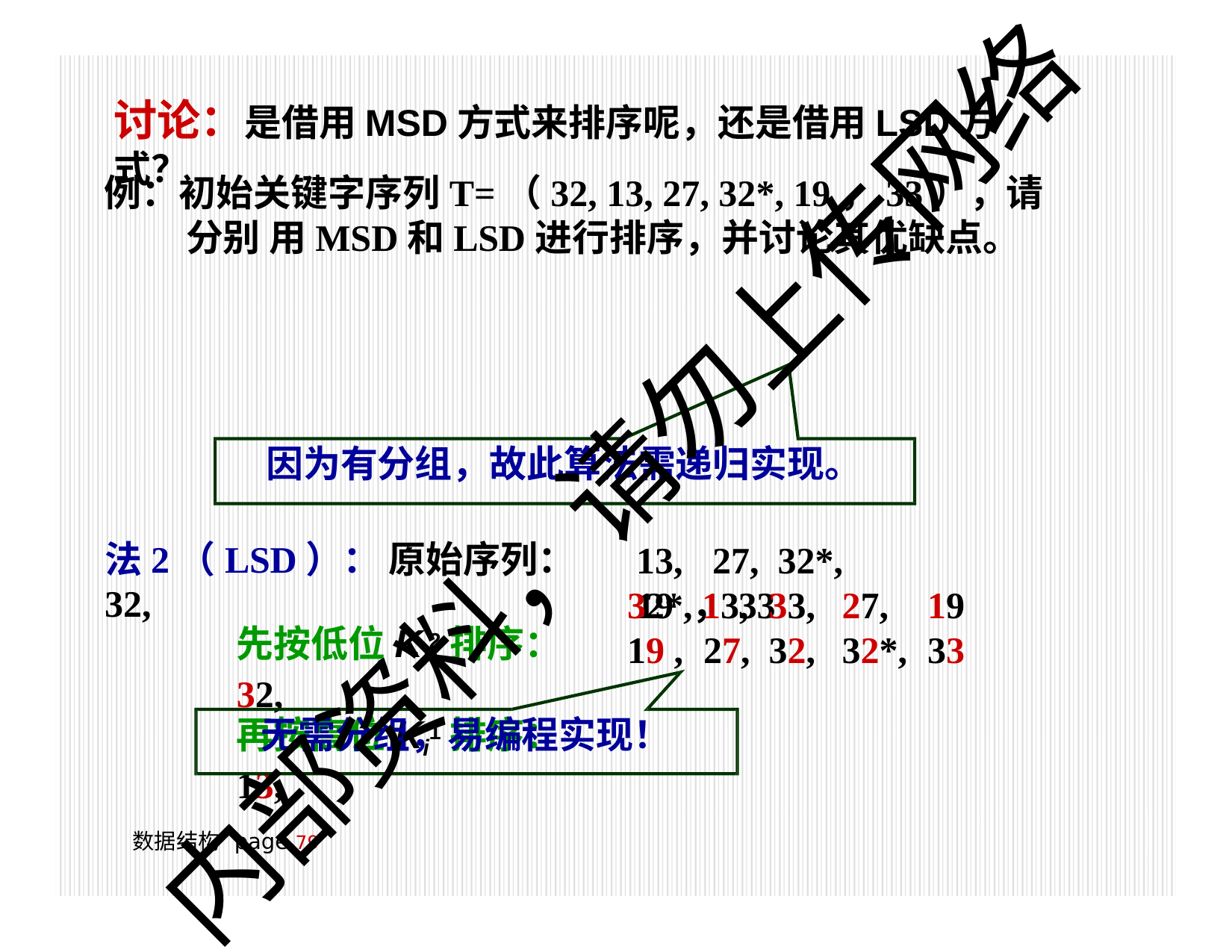

# 讨论：是借用MSD方式来排序呢，还是借用LSD方式？
例：初始关键字序列T=（32, 13, 27, 32*, 19，33），请分别 用MSD和LSD进行排序，并讨论其优缺点。

内部资料，请勿上传网络
因为有分组，故此算法需递归实现。
法2（LSD）： 原始序列： 32,
先按低位Ki2排序： 32,
再按高位Ki1排序： 13,
13,	27,	32*, 19 ，33
32*, 13,	33,
19 ,	27,	32,
27,	19
32*,	33

无需分组，易编程实现！
数据结构 page 79